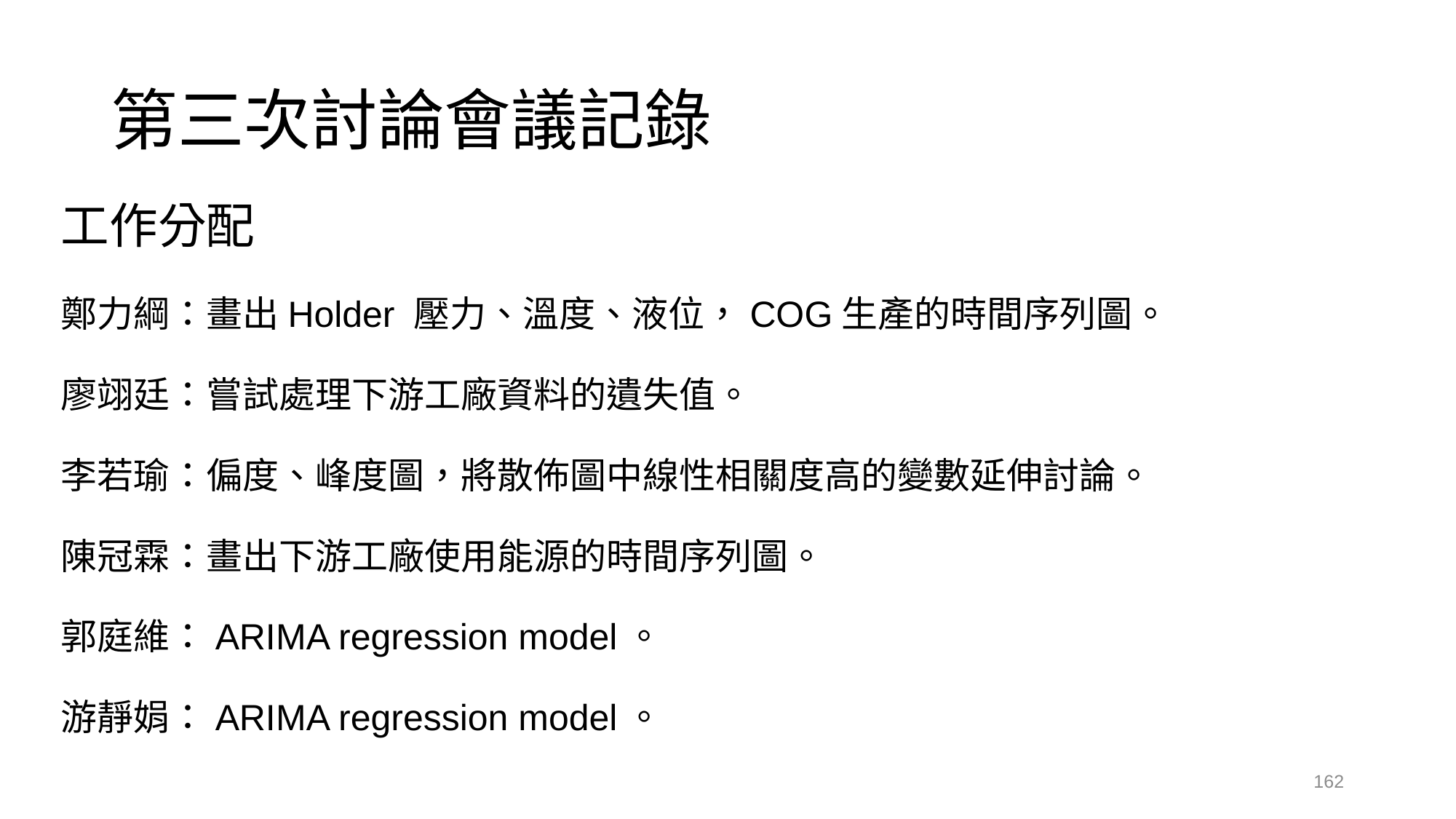

# 第三次討論會議記錄
工作分配
鄭力綱：畫出Holder 壓力、溫度、液位，COG生產的時間序列圖。
廖翊廷：嘗試處理下游工廠資料的遺失值。
李若瑜：偏度、峰度圖，將散佈圖中線性相關度高的變數延伸討論。
陳冠霖：畫出下游工廠使用能源的時間序列圖。
郭庭維：ARIMA regression model。
游靜娟：ARIMA regression model。

162